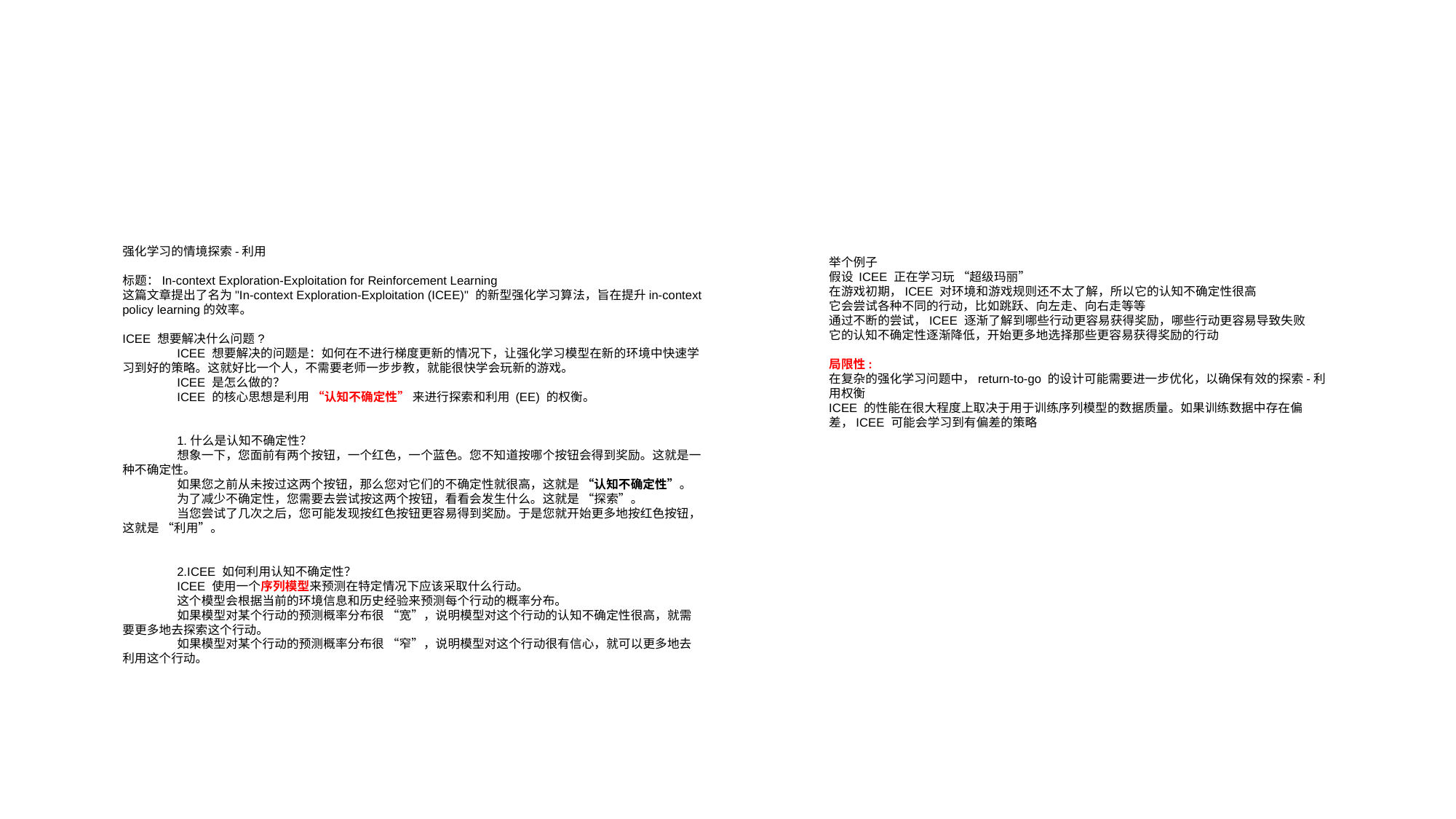

#
强化学习的情境探索-利用

标题：In-context Exploration-Exploitation for Reinforcement Learning
这篇文章提出了名为"In-context Exploration-Exploitation (ICEE)" 的新型强化学习算法，旨在提升in-context policy learning的效率。

ICEE 想要解决什么问题?
ICEE 想要解决的问题是：如何在不进行梯度更新的情况下，让强化学习模型在新的环境中快速学习到好的策略。这就好比一个人，不需要老师一步步教，就能很快学会玩新的游戏。
ICEE 是怎么做的？
ICEE 的核心思想是利用 “认知不确定性” 来进行探索和利用 (EE) 的权衡。

1.什么是认知不确定性？
想象一下，您面前有两个按钮，一个红色，一个蓝色。您不知道按哪个按钮会得到奖励。这就是一种不确定性。
如果您之前从未按过这两个按钮，那么您对它们的不确定性就很高，这就是 “认知不确定性”。
为了减少不确定性，您需要去尝试按这两个按钮，看看会发生什么。这就是 “探索”。
当您尝试了几次之后，您可能发现按红色按钮更容易得到奖励。于是您就开始更多地按红色按钮，这就是 “利用”。

2.ICEE 如何利用认知不确定性？
ICEE 使用一个序列模型来预测在特定情况下应该采取什么行动。
这个模型会根据当前的环境信息和历史经验来预测每个行动的概率分布。
如果模型对某个行动的预测概率分布很 “宽”，说明模型对这个行动的认知不确定性很高，就需要更多地去探索这个行动。
如果模型对某个行动的预测概率分布很 “窄”，说明模型对这个行动很有信心，就可以更多地去利用这个行动。

举个例子
假设 ICEE 正在学习玩 “超级玛丽”
在游戏初期，ICEE 对环境和游戏规则还不太了解，所以它的认知不确定性很高
它会尝试各种不同的行动，比如跳跃、向左走、向右走等等
通过不断的尝试，ICEE 逐渐了解到哪些行动更容易获得奖励，哪些行动更容易导致失败
它的认知不确定性逐渐降低，开始更多地选择那些更容易获得奖励的行动

局限性:
在复杂的强化学习问题中，return-to-go 的设计可能需要进一步优化，以确保有效的探索-利用权衡
ICEE 的性能在很大程度上取决于用于训练序列模型的数据质量。如果训练数据中存在偏差，ICEE 可能会学习到有偏差的策略